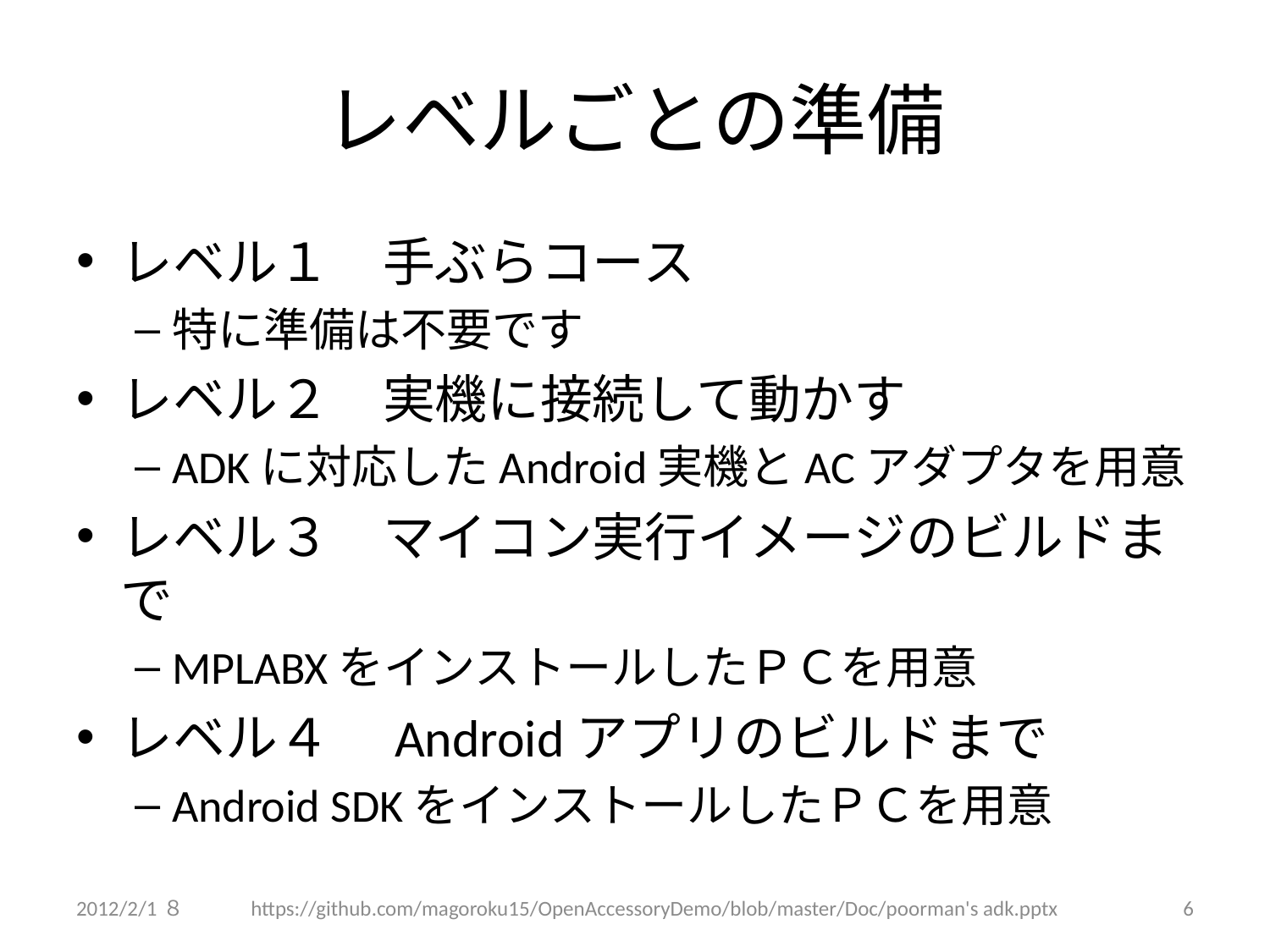

# レベルごとの準備
レベル１　手ぶらコース
特に準備は不要です
レベル２　実機に接続して動かす
ADKに対応したAndroid実機とACアダプタを用意
レベル３　マイコン実行イメージのビルドまで
MPLABXをインストールしたＰＣを用意
レベル４　Androidアプリのビルドまで
Android SDKをインストールしたＰＣを用意
2012/2/1８
https://github.com/magoroku15/OpenAccessoryDemo/blob/master/Doc/poorman's adk.pptx
6